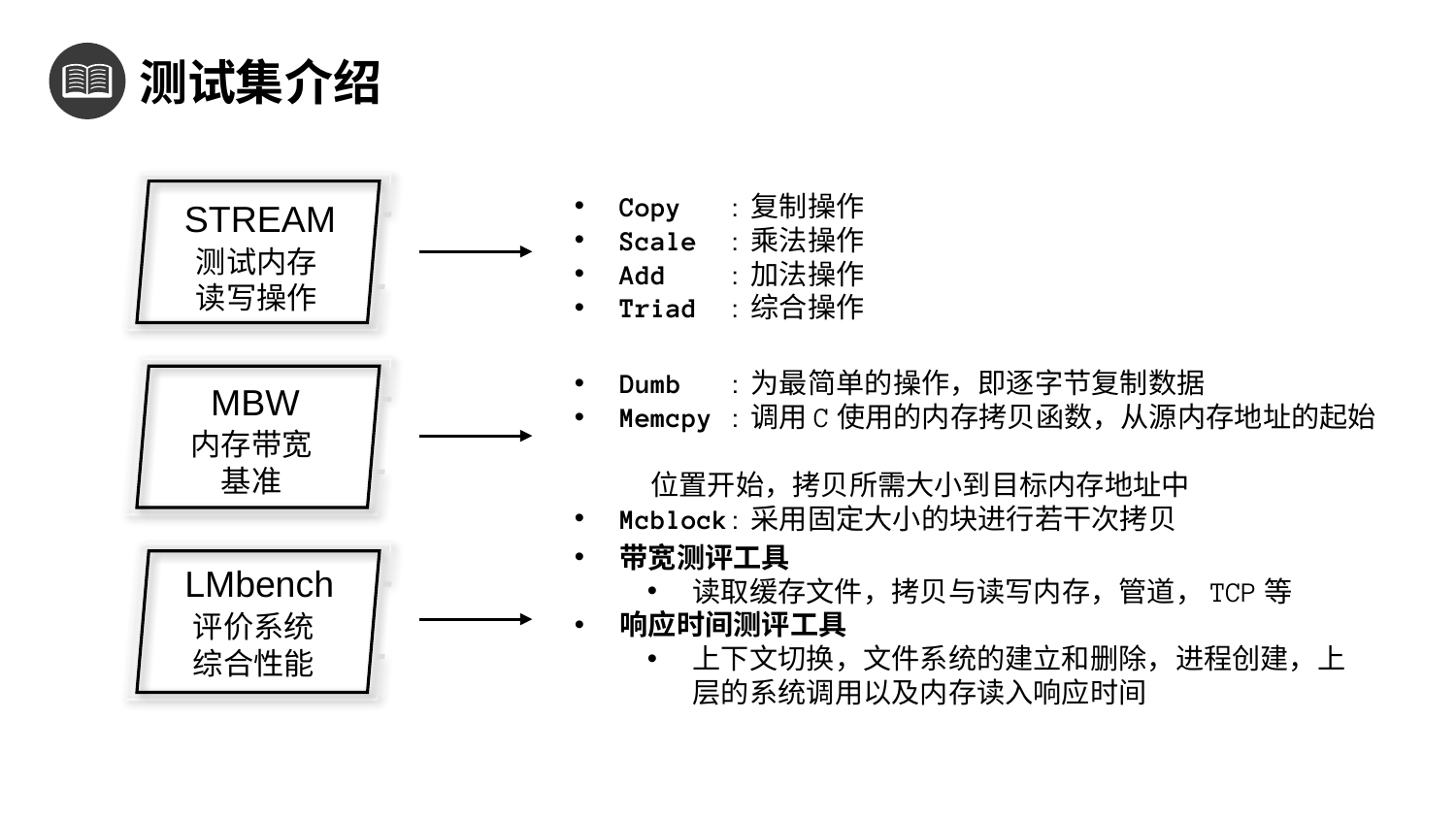

研究方案可行性说明

测试集介绍

STREAM
测试内存
读写操作

MBW
内存带宽
基准

LMbench
评价系统
综合性能
Copy   :复制操作
Scale  :乘法操作
Add    :加法操作
Triad  :综合操作
Dumb   :为最简单的操作，即逐字节复制数据
Memcpy :调用C使用的内存拷贝函数，从源内存地址的起始
           位置开始，拷贝所需大小到目标内存地址中
Mcblock:采用固定大小的块进行若干次拷贝
带宽测评工具
读取缓存文件，拷贝与读写内存，管道，TCP等
响应时间测评工具
上下文切换，文件系统的建立和删除，进程创建，上层的系统调用以及内存读入响应时间